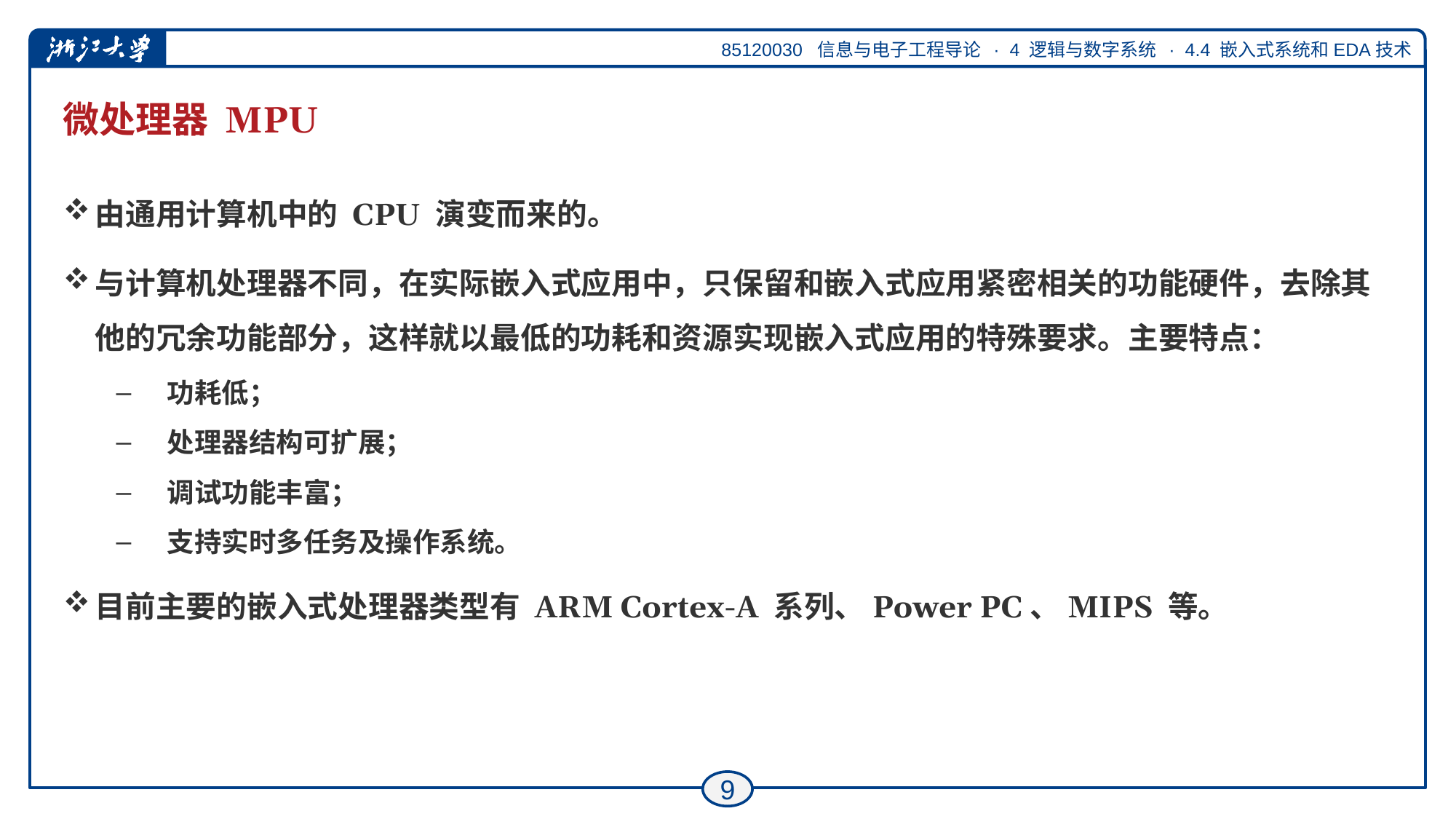

# 微处理器 MPU
由通用计算机中的 CPU 演变而来的。
与计算机处理器不同，在实际嵌入式应用中，只保留和嵌入式应用紧密相关的功能硬件，去除其他的冗余功能部分，这样就以最低的功耗和资源实现嵌入式应用的特殊要求。主要特点：
  功耗低；
  处理器结构可扩展；
  调试功能丰富；
  支持实时多任务及操作系统。
目前主要的嵌入式处理器类型有 ARM Cortex-A 系列、Power PC、MIPS 等。